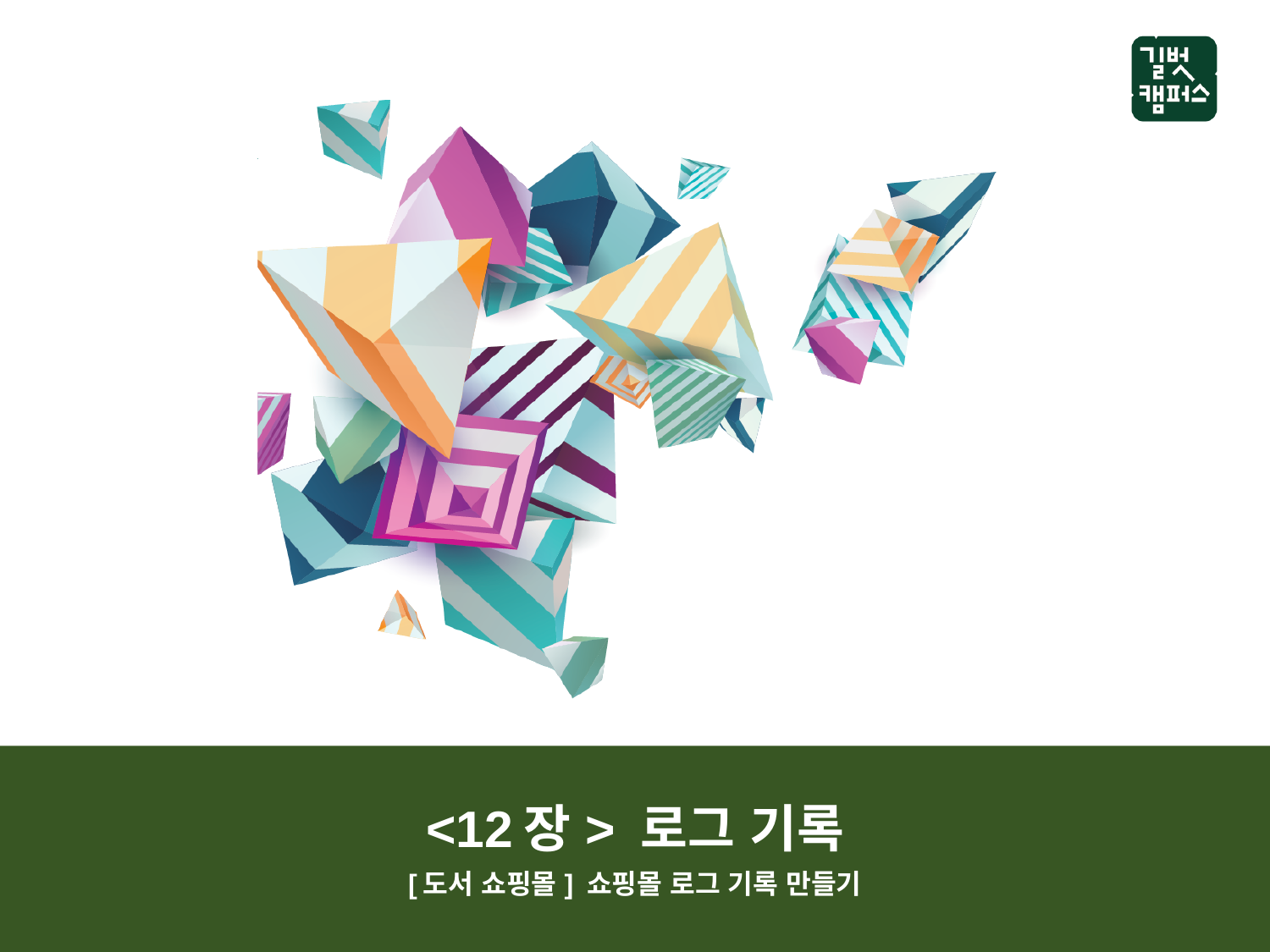

<12장> 로그 기록
[도서 쇼핑몰] 쇼핑몰 로그 기록 만들기
<1장> 전기의 기본 개념과 팅커캐드